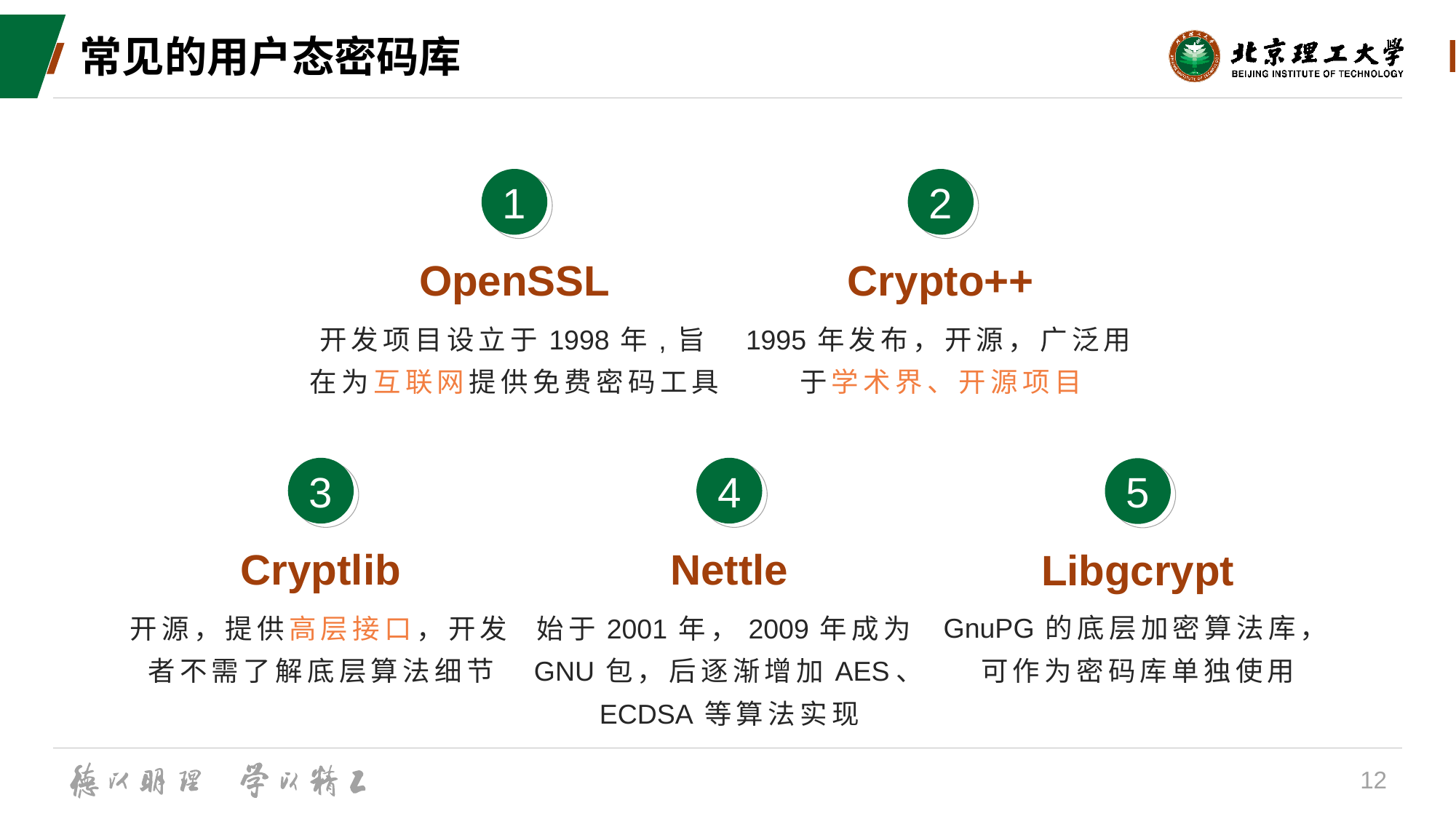

# 常见的用户态密码库
1

OpenSSL
开发项目设立于1998年,旨在为互联网提供免费密码工具
2

Crypto++
1995年发布，开源，广泛用于学术界、开源项目
3

Cryptlib
开源，提供高层接口，开发者不需了解底层算法细节
4

Nettle
始于2001年，2009年成为GNU包，后逐渐增加AES、ECDSA等算法实现
5

Libgcrypt
GnuPG的底层加密算法库，可作为密码库单独使用